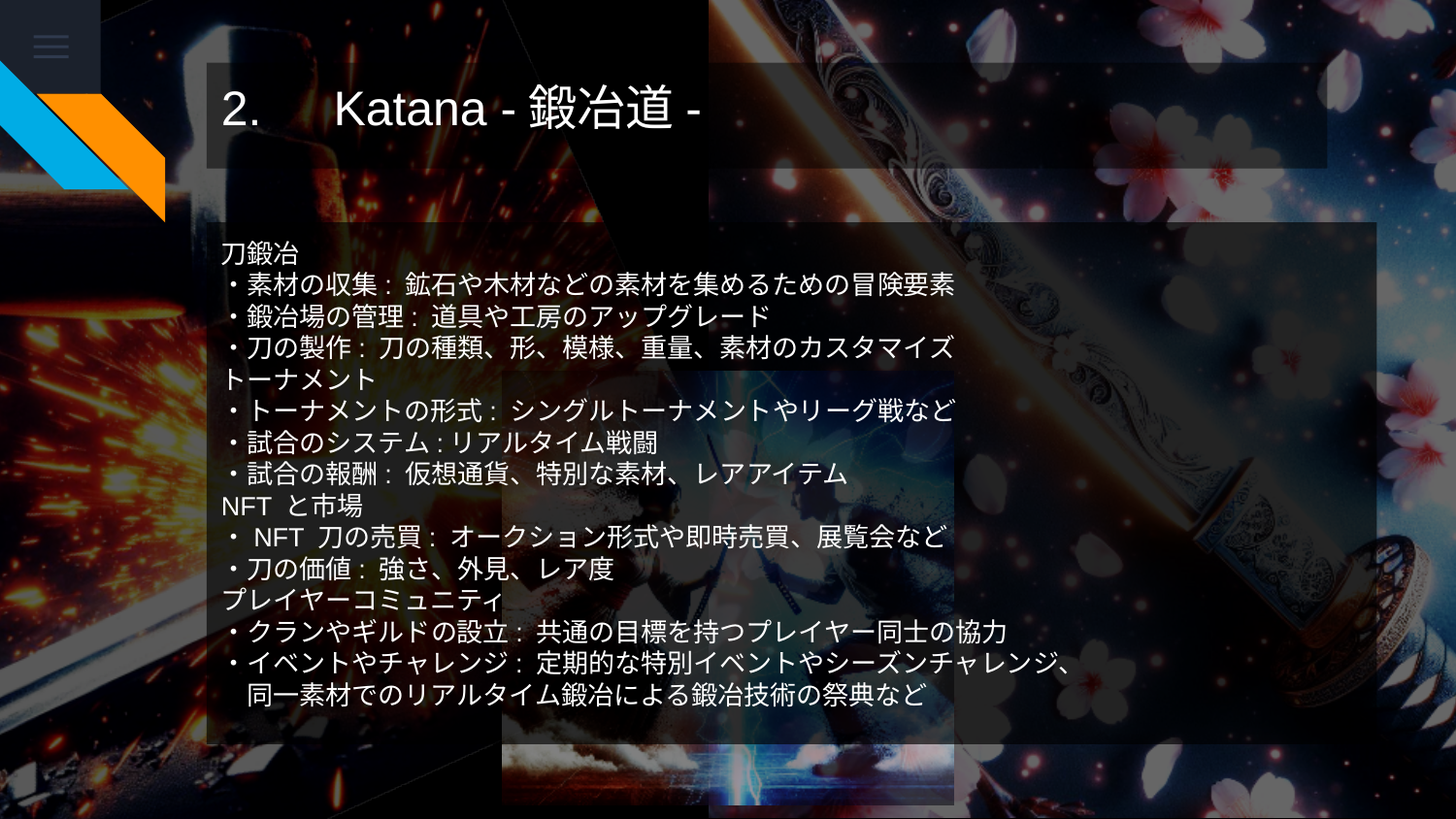

# 2.　Katana -鍛冶道-
刀鍛冶
・素材の収集: 鉱石や木材などの素材を集めるための冒険要素
・鍛冶場の管理: 道具や工房のアップグレード
・刀の製作: 刀の種類、形、模様、重量、素材のカスタマイズ
トーナメント
・トーナメントの形式: シングルトーナメントやリーグ戦など
・試合のシステム:リアルタイム戦闘
・試合の報酬: 仮想通貨、特別な素材、レアアイテム
NFT と市場
・NFT 刀の売買: オークション形式や即時売買、展覧会など
・刀の価値: 強さ、外見、レア度
プレイヤーコミュニティ
・クランやギルドの設立: 共通の目標を持つプレイヤー同士の協力
・イベントやチャレンジ: 定期的な特別イベントやシーズンチャレンジ、
　同一素材でのリアルタイム鍛冶による鍛冶技術の祭典など